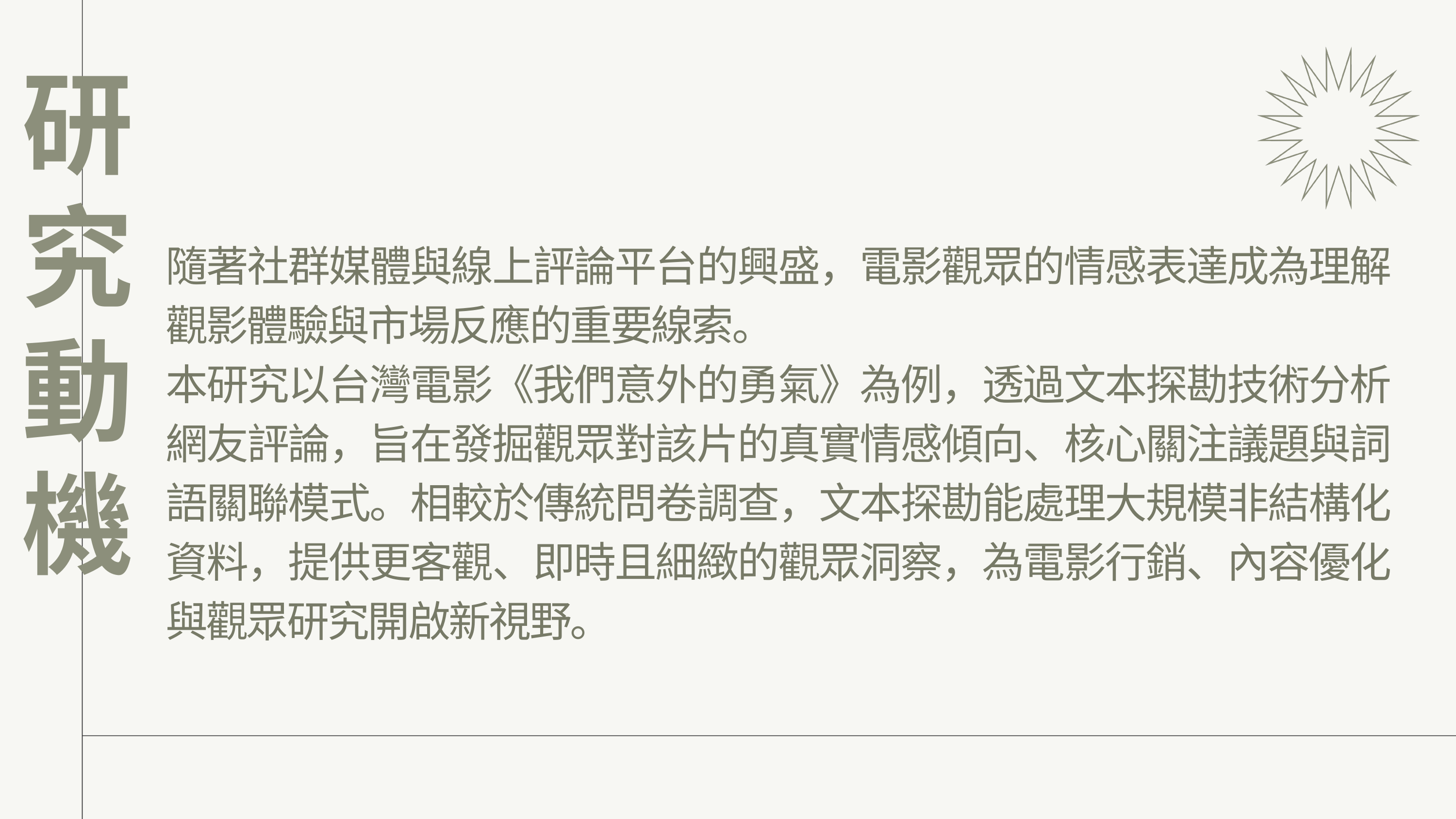

研究動機
隨著社群媒體與線上評論平台的興盛，電影觀眾的情感表達成為理解觀影體驗與市場反應的重要線索。
本研究以台灣電影《我們意外的勇氣》為例，透過文本探勘技術分析網友評論，旨在發掘觀眾對該片的真實情感傾向、核心關注議題與詞語關聯模式。相較於傳統問卷調查，文本探勘能處理大規模非結構化資料，提供更客觀、即時且細緻的觀眾洞察，為電影行銷、內容優化與觀眾研究開啟新視野。